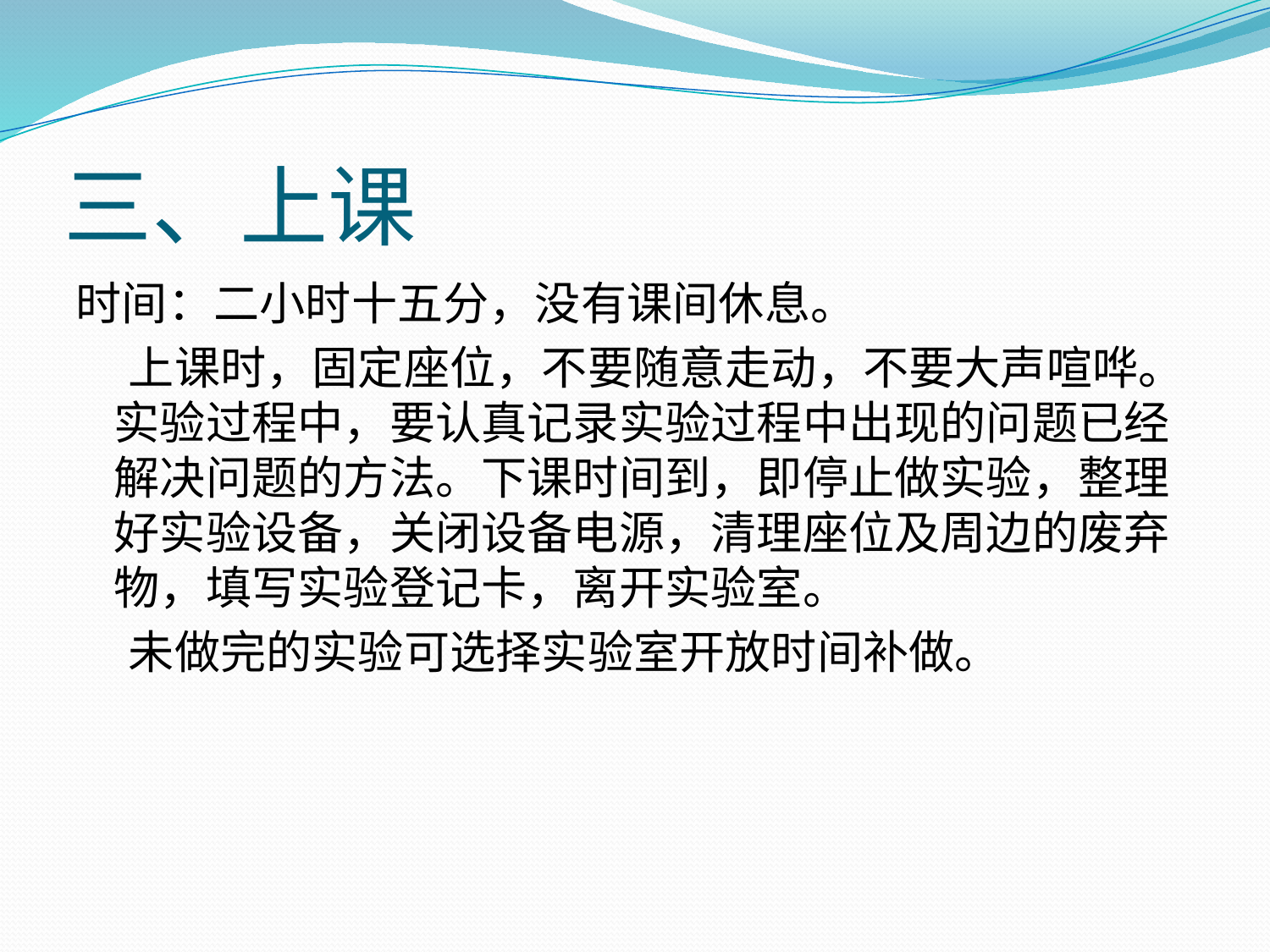

# 三、上课
时间：二小时十五分，没有课间休息。
    上课时，固定座位，不要随意走动，不要大声喧哗。 实验过程中，要认真记录实验过程中出现的问题已经解决问题的方法。下课时间到，即停止做实验，整理好实验设备，关闭设备电源，清理座位及周边的废弃物，填写实验登记卡，离开实验室。
    未做完的实验可选择实验室开放时间补做。